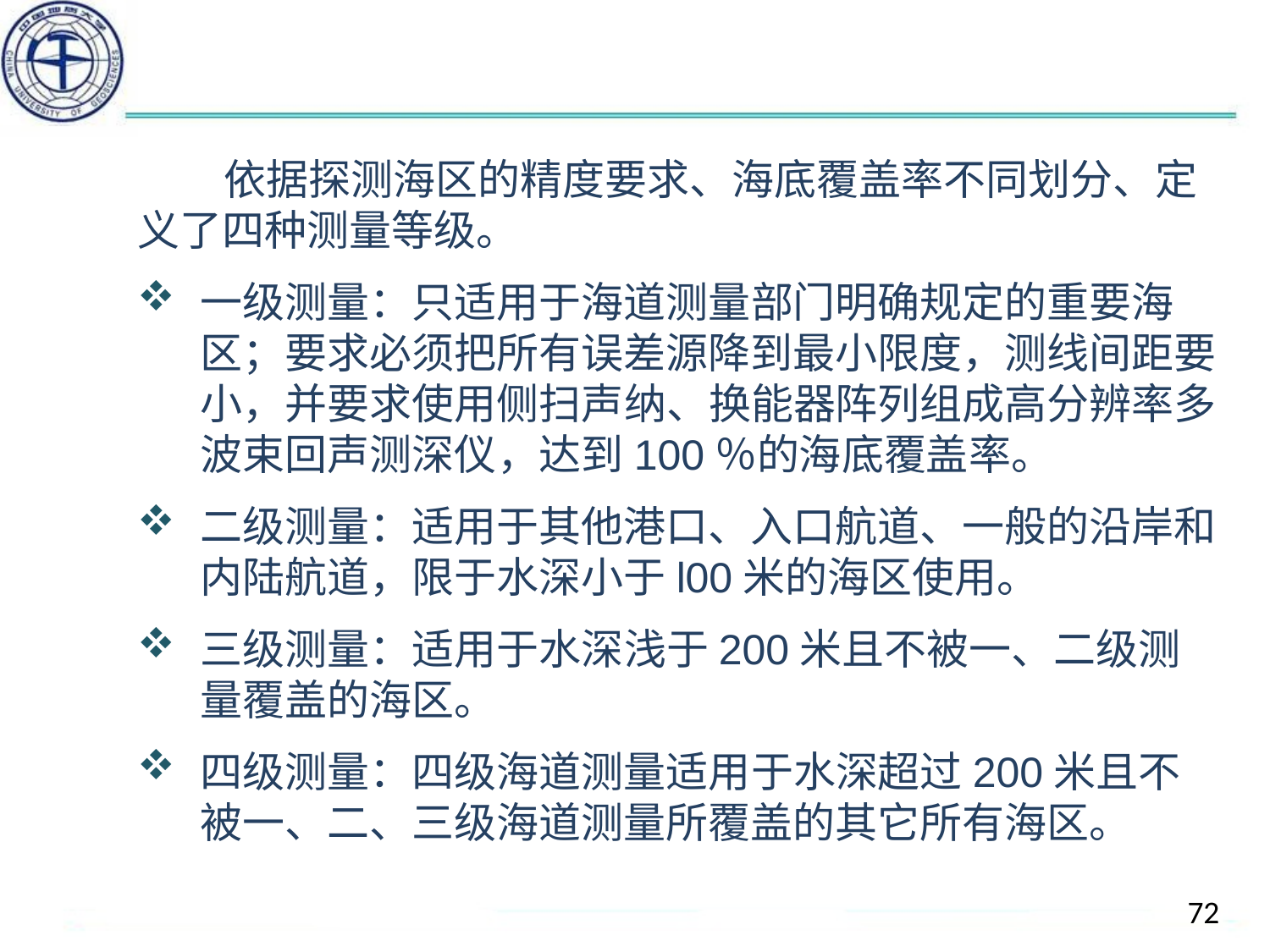

依据探测海区的精度要求、海底覆盖率不同划分、定义了四种测量等级。
一级测量：只适用于海道测量部门明确规定的重要海区；要求必须把所有误差源降到最小限度，测线间距要小，并要求使用侧扫声纳、换能器阵列组成高分辨率多波束回声测深仪，达到100％的海底覆盖率。
二级测量：适用于其他港口、入口航道、一般的沿岸和内陆航道，限于水深小于l00米的海区使用。
三级测量：适用于水深浅于200米且不被一、二级测量覆盖的海区。
四级测量：四级海道测量适用于水深超过200米且不被一、二、三级海道测量所覆盖的其它所有海区。

72